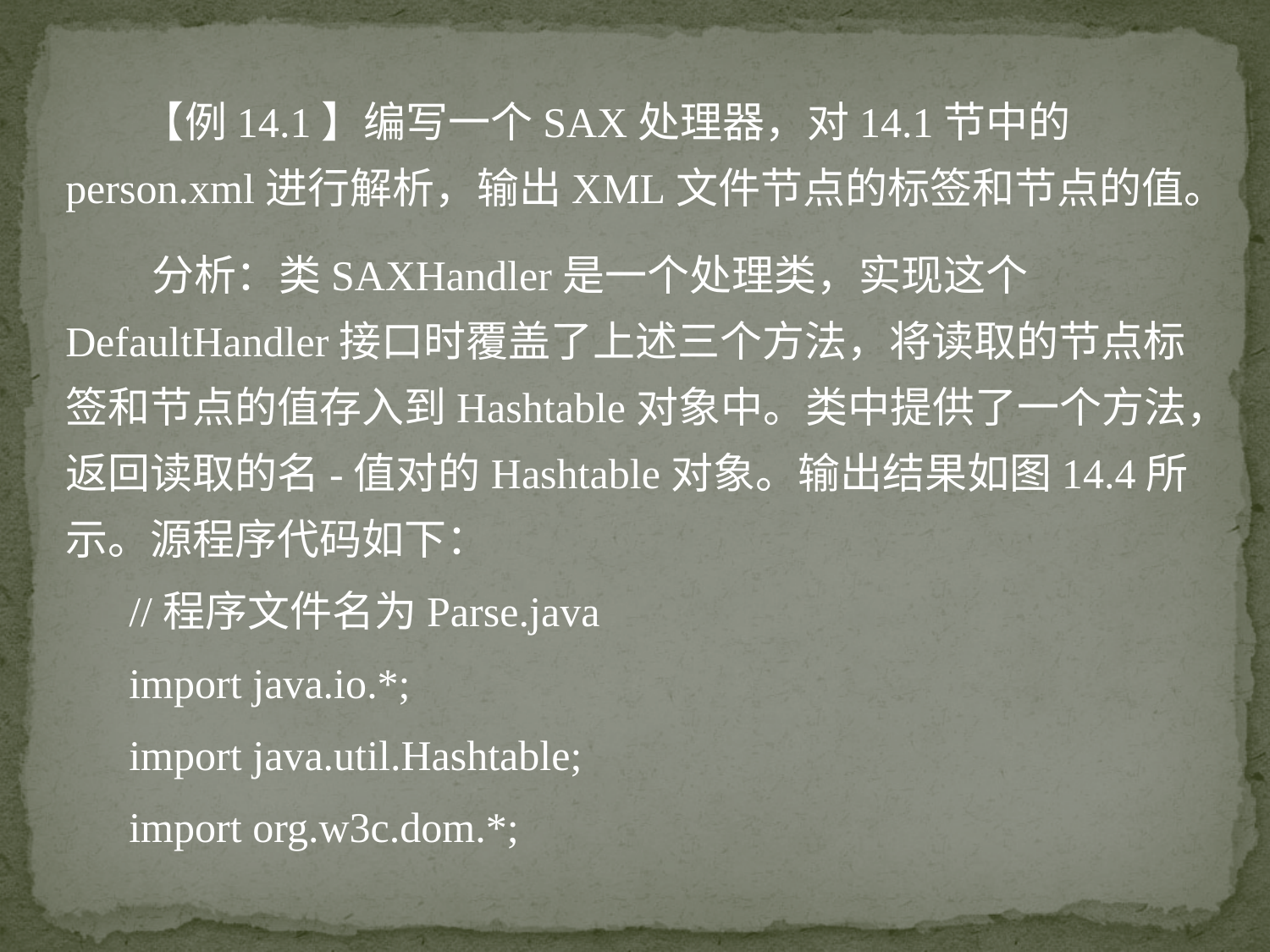

【例14.1】编写一个SAX处理器，对14.1节中的person.xml进行解析，输出XML文件节点的标签和节点的值。
        分析：类SAXHandler是一个处理类，实现这个DefaultHandler接口时覆盖了上述三个方法，将读取的节点标签和节点的值存入到Hashtable对象中。类中提供了一个方法，返回读取的名-值对的Hashtable对象。输出结果如图14.4所示。源程序代码如下：
//程序文件名为Parse.java
import java.io.*;
import java.util.Hashtable;
import org.w3c.dom.*;